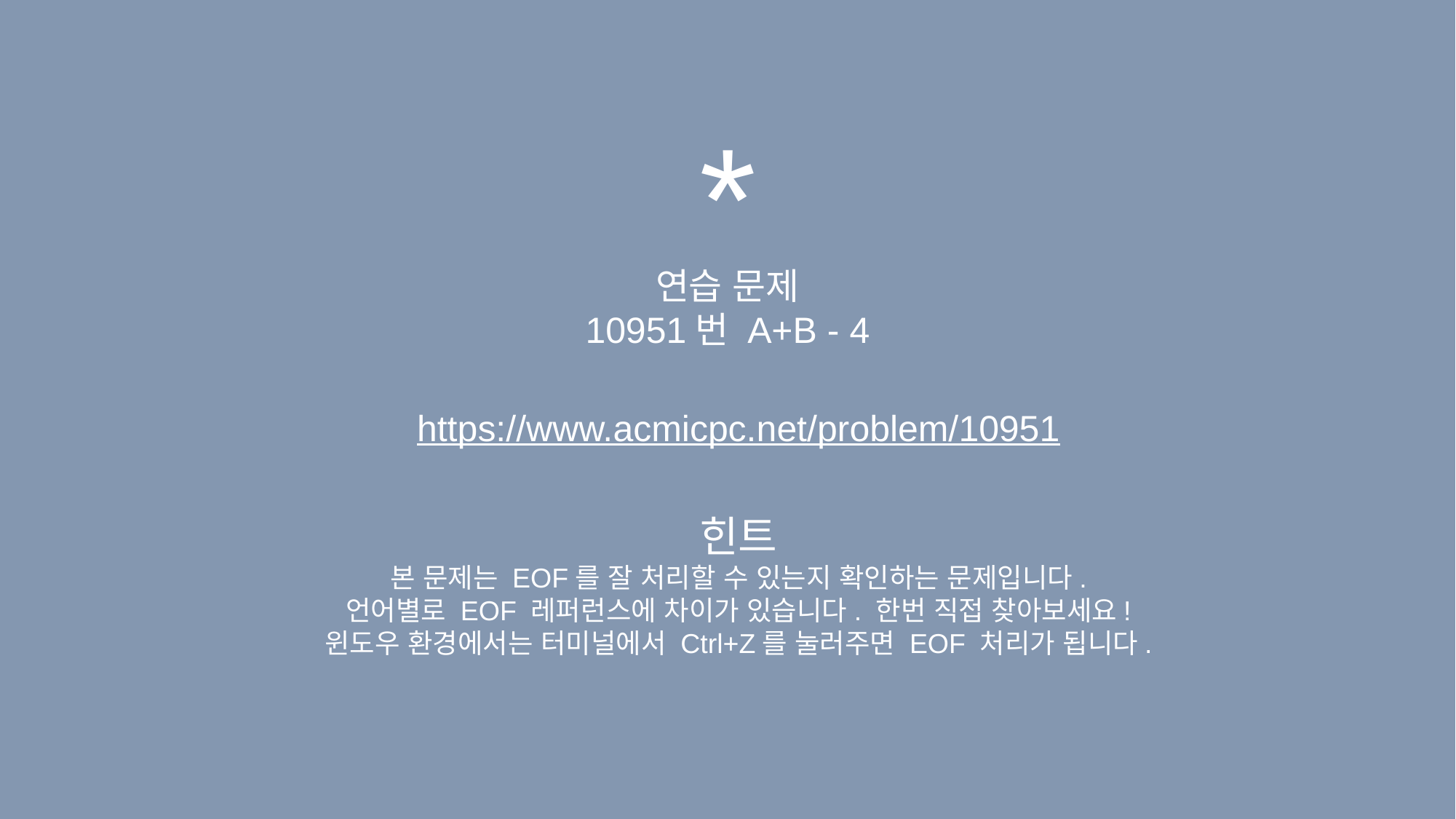

*
연습 문제
10951번 A+B - 4

https://www.acmicpc.net/problem/10951

힌트
본 문제는 EOF를 잘 처리할 수 있는지 확인하는 문제입니다.
언어별로 EOF 레퍼런스에 차이가 있습니다. 한번 직접 찾아보세요!
윈도우 환경에서는 터미널에서 Ctrl+Z를 눌러주면 EOF 처리가 됩니다.